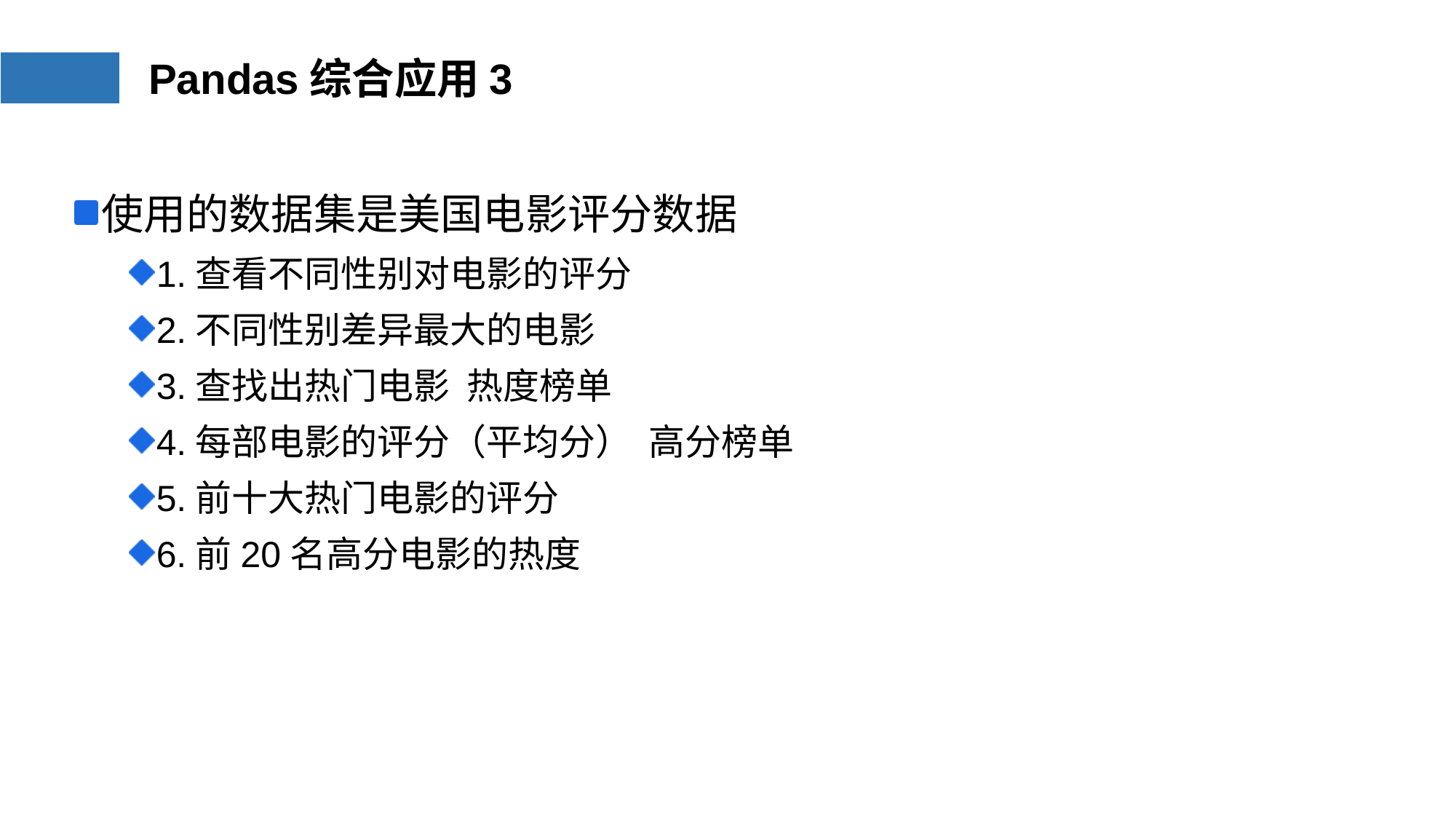

# Pandas综合应用3
使用的数据集是美国电影评分数据
1.查看不同性别对电影的评分
2.不同性别差异最大的电影
3.查找出热门电影  热度榜单
4.每部电影的评分（平均分）  高分榜单
5.前十大热门电影的评分
6.前20名高分电影的热度